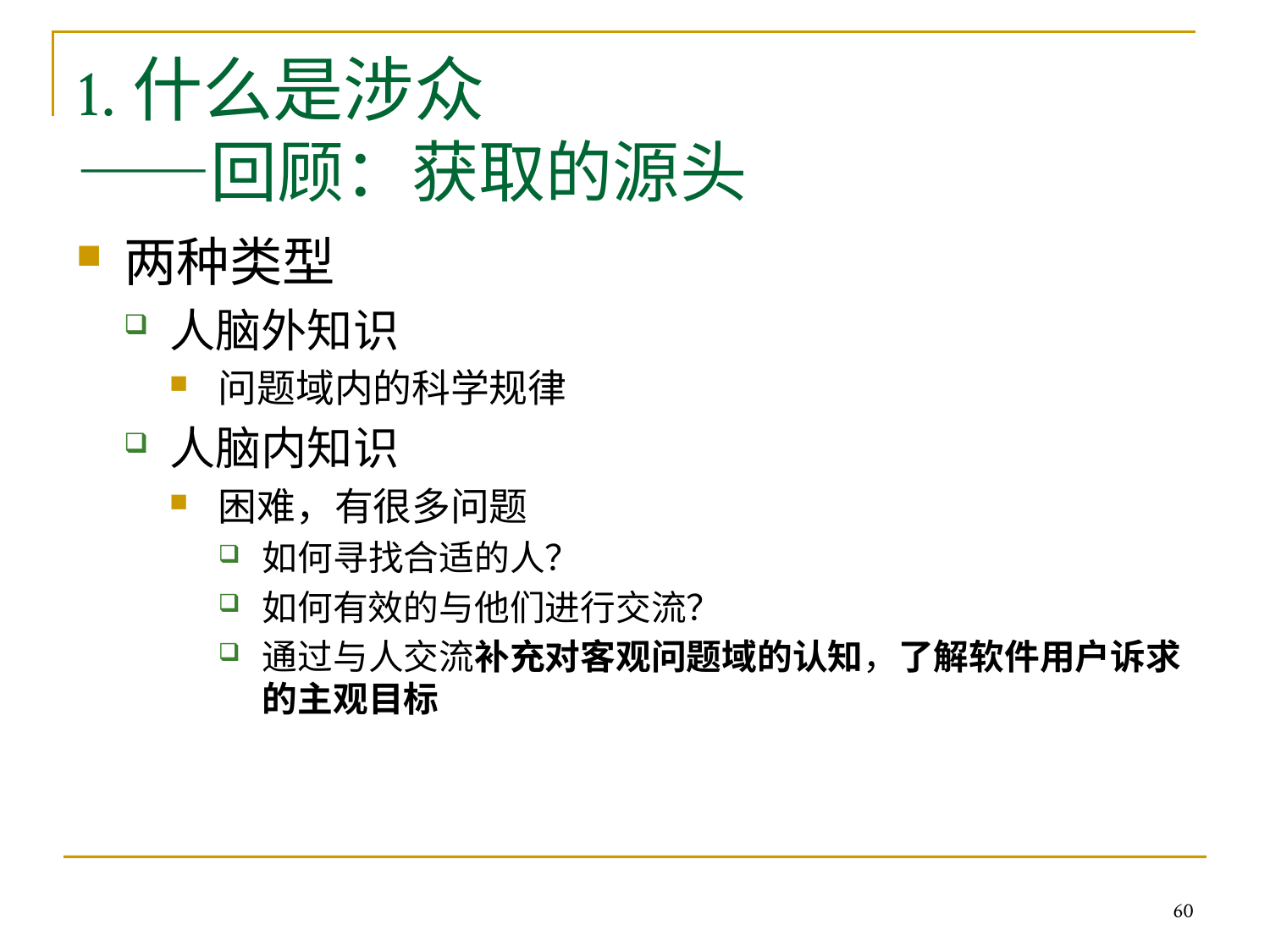

# 1.什么是涉众 ——回顾：获取的源头
两种类型
人脑外知识
问题域内的科学规律
人脑内知识
困难，有很多问题
如何寻找合适的人？
如何有效的与他们进行交流？
通过与人交流补充对客观问题域的认知，了解软件用户诉求的主观目标
60